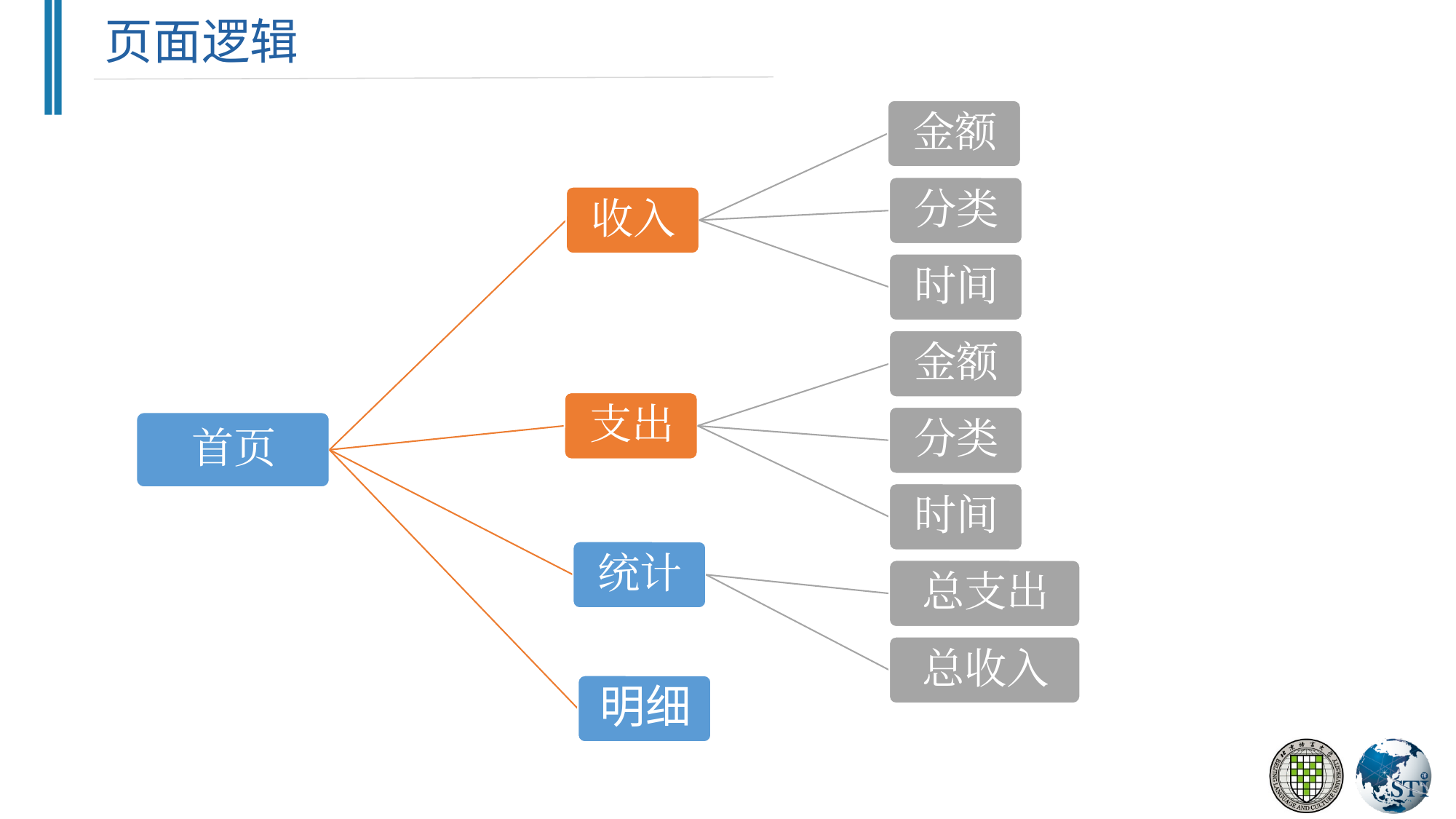

页面逻辑

首页

收入

金额

分类

时间

支出

金额

分类

时间

统计

总支出

总收入

明细